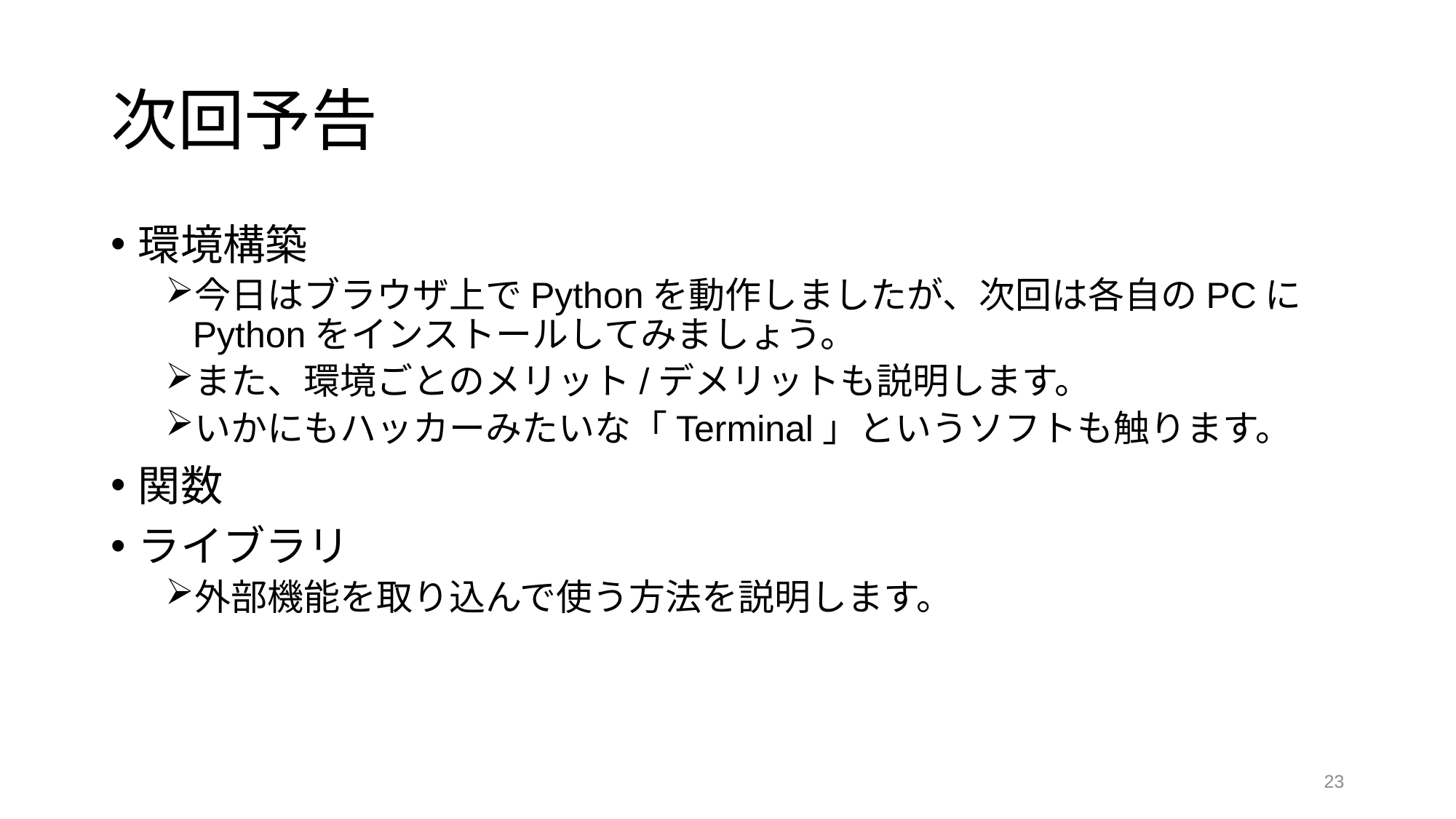

# 次回予告
環境構築
今日はブラウザ上でPythonを動作しましたが、次回は各自のPCにPythonをインストールしてみましょう。
また、環境ごとのメリット/デメリットも説明します。
いかにもハッカーみたいな「Terminal」というソフトも触ります。
関数
ライブラリ
外部機能を取り込んで使う方法を説明します。

23